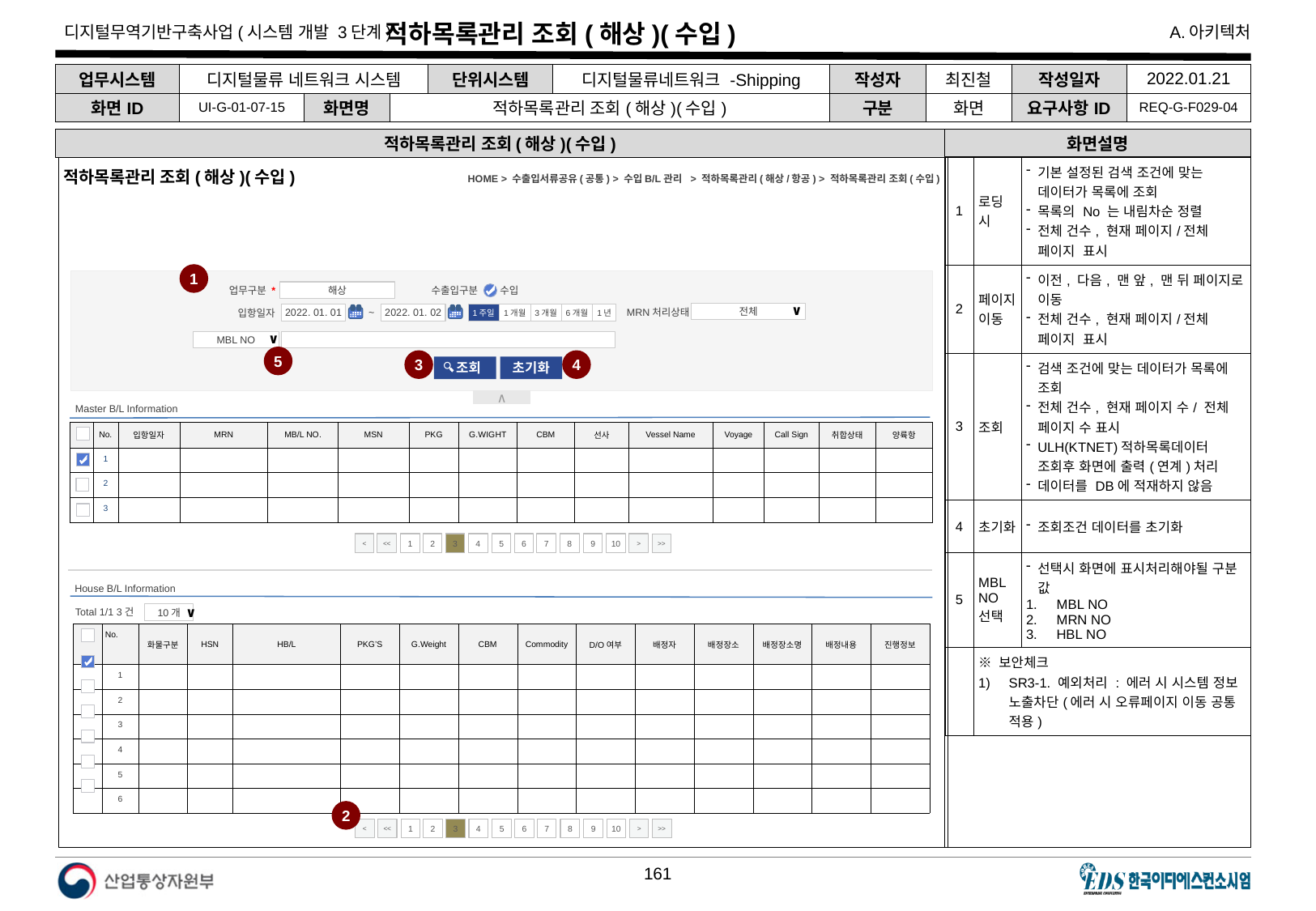

# 적하목록관리 조회(해상)(수입)
| 업무시스템 | 디지털물류 네트워크 시스템 |  |  | 단위시스템 | 디지털물류네트워크 -Shipping | 작성자 | 최진철 | 작성일자 | 2022.01.21 |
| --- | --- | --- | --- | --- | --- | --- | --- | --- | --- |
| 화면ID | UI-G-01-07-15 | 화면명 | 적하목록관리 조회(해상)(수입) |  |  | 구분 | 화면 | 요구사항ID | REQ-G-F029-04 |
적하목록관리 조회(해상)(수입)
화면설명

| 1 | 로딩 시 | 기본 설정된 검색 조건에 맞는 데이터가 목록에 조회 목록의 No 는 내림차순 정렬 전체 건수, 현재 페이지/전체 페이지 표시 |
| --- | --- | --- |
| 2 | 페이지 이동 | 이전, 다음, 맨 앞, 맨 뒤 페이지로 이동 전체 건수, 현재 페이지/전체 페이지 표시 |
| 3 | 조회 | 검색 조건에 맞는 데이터가 목록에 조회 전체 건수, 현재 페이지 수/ 전체 페이지 수 표시 ULH(KTNET)적하목록데이터 조회후 화면에 출력(연계)처리 데이터를 DB에 적재하지 않음 |
| 4 | 초기화 | 조회조건 데이터를 초기화 |
| 5 | MBL NO 선택 | 선택시 화면에 표시처리해야될 구분 값 MBL NO MRN NO HBL NO |
|  | ※ 보안체크 SR3-1. 예외처리 : 에러 시 시스템 정보 노출차단(에러 시 오류페이지 이동 공통 적용) |  |

적하목록관리 조회(해상)(수입)
HOME > 수출입서류공유(공통) > 수입B/L관리  > 적하목록관리(해상/항공) > 적하목록관리 조회(수입)
1

업무구분 *
수출입구분
해상

수입
MRN처리상태
입항일자
전체
∨
2022. 01. 02

2022. 01. 01

~
1주일
1년
1개월
6개월
3개월
MBL NO
∨

5
3
4
 조회

초기화
∧
Master B/L Information
|  | No. | 입항일자 | MRN | MB/L NO. | MSN | PKG | G.WIGHT | CBM | 선사 | Vessel Name | Voyage | Call Sign | 취합상태 | 양륙항 |
| --- | --- | --- | --- | --- | --- | --- | --- | --- | --- | --- | --- | --- | --- | --- |
|  | 1 |  |  |  |  |  |  |  |  |  |  |  |  |  |
|  | 2 |  |  |  |  |  |  |  |  |  |  |  |  |  |
|  | 3 |  |  |  |  |  |  |  |  |  |  |  |  |  |

<
<<
1
2
3
4
5
6
7
8
9
10
>
>>
House B/L Information
Total 1/1 3건
10개
∨
|  | No. | 화물구분 | HSN | HB/L | PKG’S | G.Weight | CBM | Commodity | D/O여부 | 배정자 | 배정장소 | 배정장소명 | 배정내용 | 진행정보 |
| --- | --- | --- | --- | --- | --- | --- | --- | --- | --- | --- | --- | --- | --- | --- |
|  | 1 |  |  |  |  |  |  |  |  |  |  |  |  |  |
|  | 2 |  |  |  |  |  |  |  |  |  |  |  |  |  |
|  | 3 |  |  |  |  |  |  |  |  |  |  |  |  |  |
|  | 4 |  |  |  |  |  |  |  |  |  |  |  |  |  |
|  | 5 |  |  |  |  |  |  |  |  |  |  |  |  |  |
|  | 6 |  |  |  |  |  |  |  |  |  |  |  |  |  |

2
<
<<
1
2
3
4
5
6
7
8
9
10
>
>>